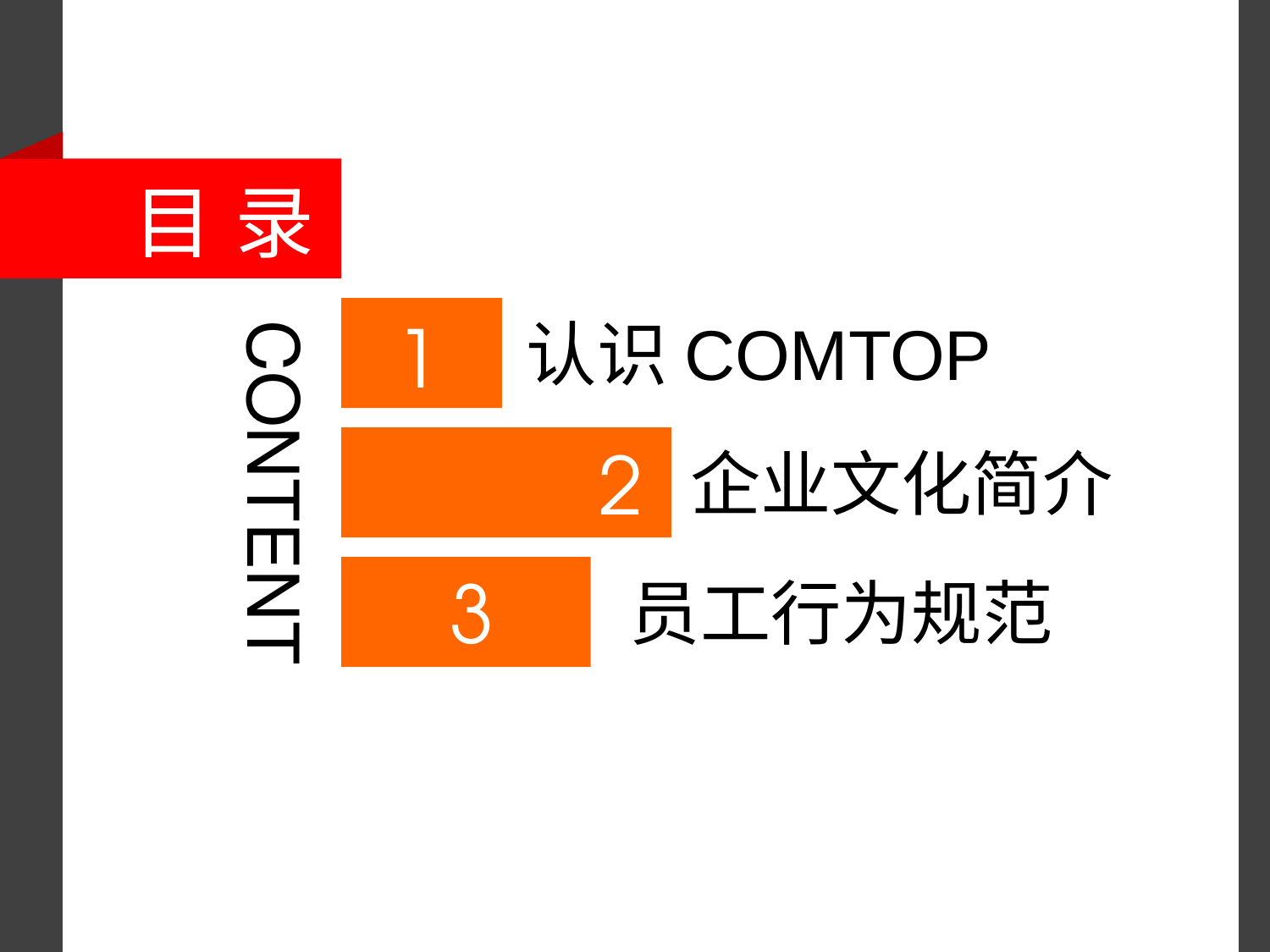

目 录

1
认识COMTOP

2
企业文化简介
CONTENT

3
员工行为规范